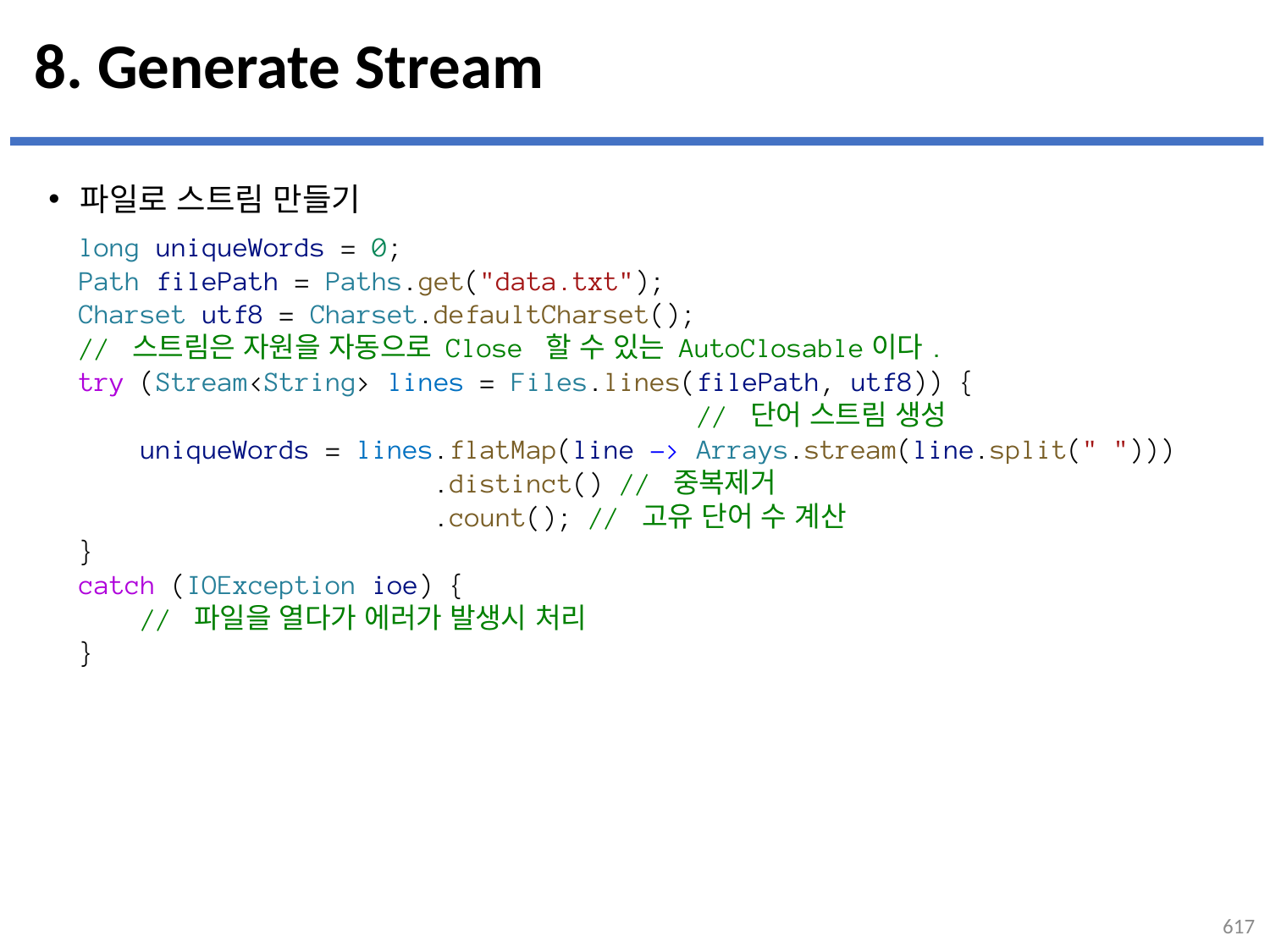

# 8. Generate Stream
파일로 스트림 만들기
long uniqueWords = 0;
Path filePath = Paths.get("data.txt");
Charset utf8 = Charset.defaultCharset();
// 스트림은 자원을 자동으로 Close 할 수 있는 AutoClosable이다.
try (Stream<String> lines = Files.lines(filePath, utf8)) {
                                        // 단어 스트림 생성
    uniqueWords = lines.flatMap(line -> Arrays.stream(line.split(" ")))
                       .distinct() // 중복제거
                       .count(); // 고유 단어 수 계산
}
catch (IOException ioe) {
    // 파일을 열다가 에러가 발생시 처리
}
617